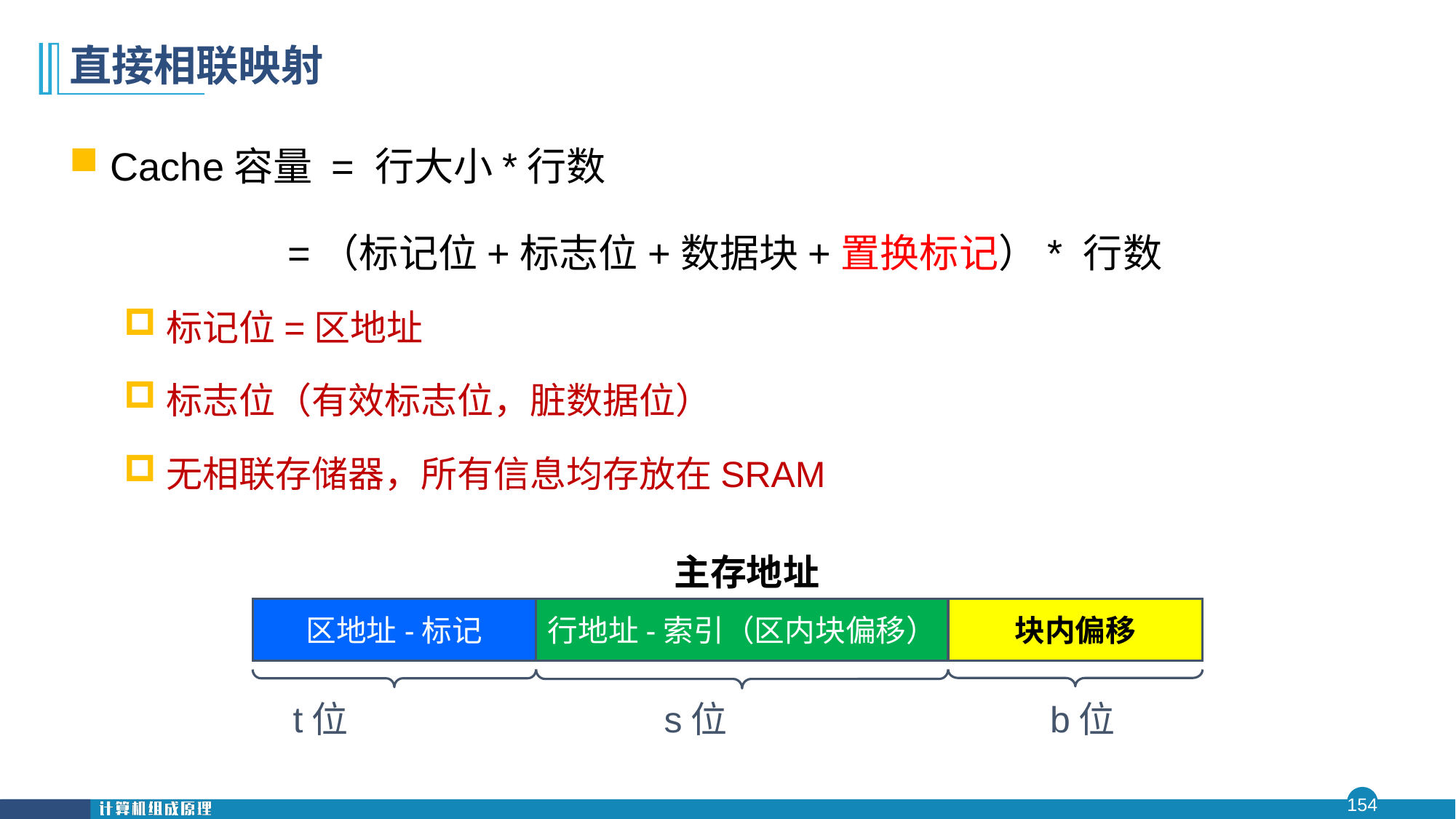

# 直接相联映射
Cache容量 = 行大小*行数
                    =（标记位+标志位+数据块+置换标记）* 行数
标记位=区地址
标志位（有效标志位，脏数据位）
无相联存储器，所有信息均存放在SRAM

主存地址

块内偏移
区地址-标记
行地址-索引（区内块偏移）
t位
s位
b位